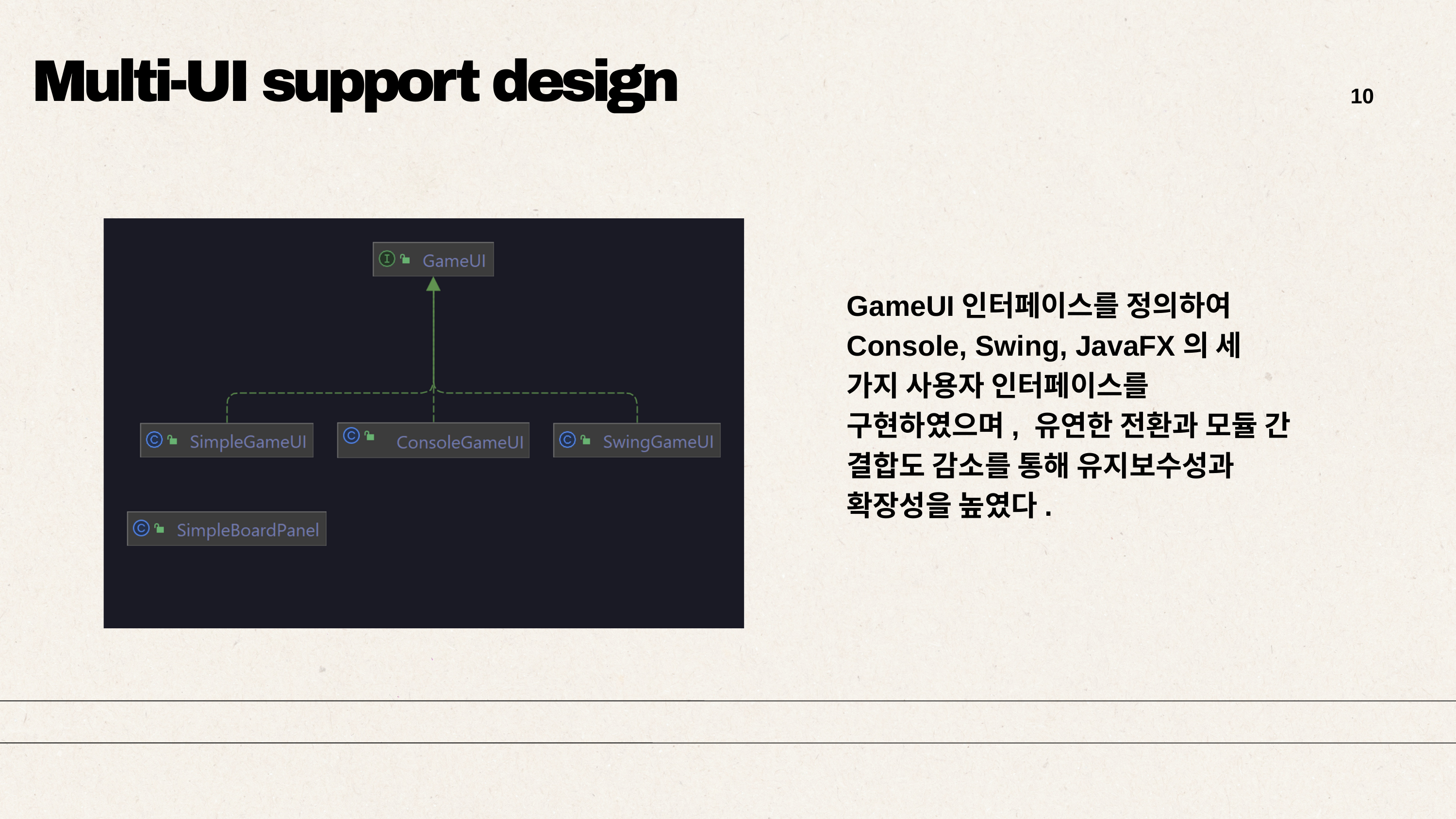

Multi-UI support design
10

GameUI인터페이스를 정의하여 Console, Swing, JavaFX의 세 가지 사용자 인터페이스를 구현하였으며, 유연한 전환과 모듈 간 결합도 감소를 통해 유지보수성과 확장성을 높였다.